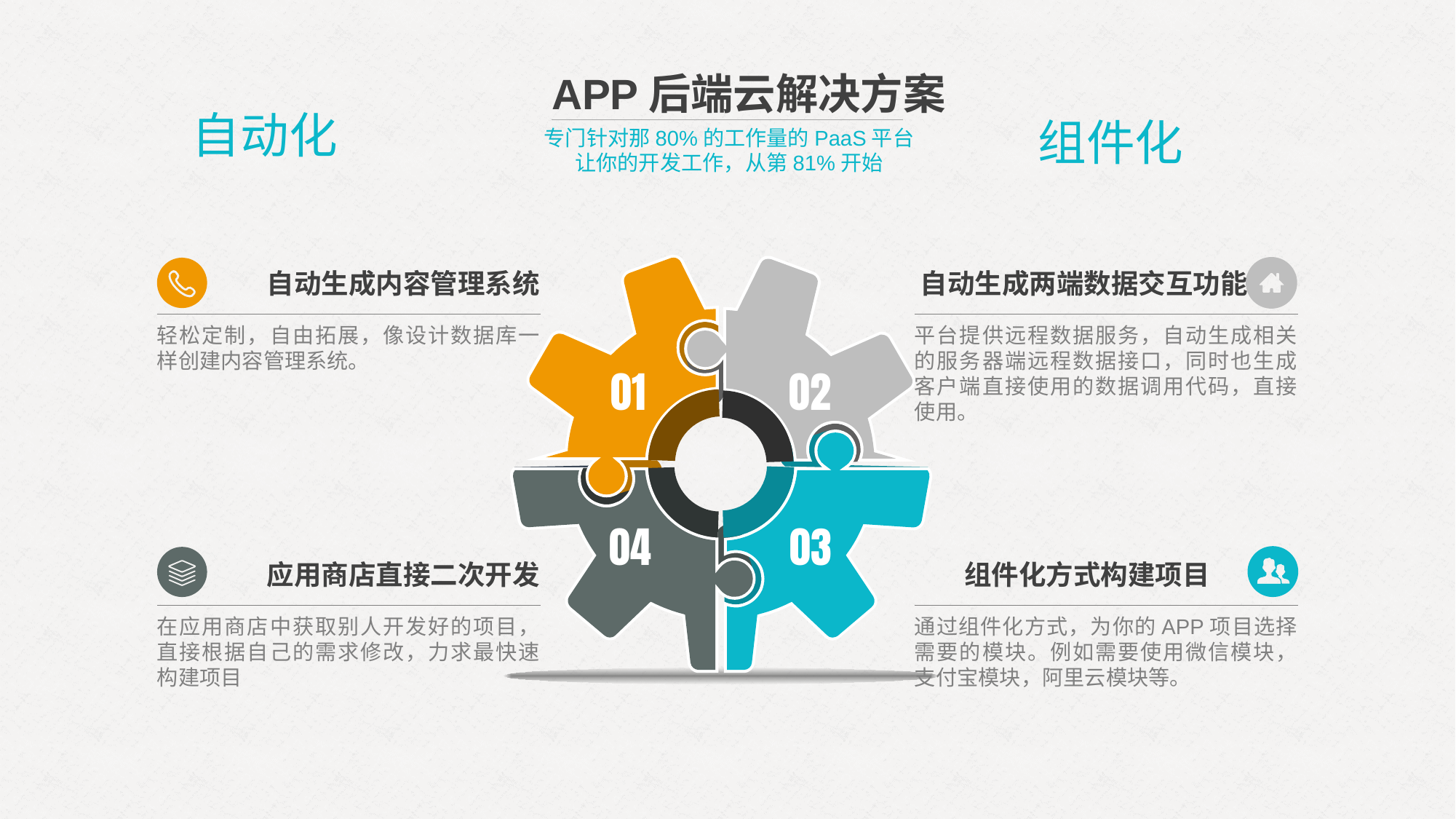

APP后端云解决方案
自动化
组件化
专门针对那80%的工作量的PaaS平台
让你的开发工作，从第81%开始

01
02
04
03

自动生成内容管理系统
自动生成两端数据交互功能
轻松定制，自由拓展，像设计数据库一样创建内容管理系统。
平台提供远程数据服务，自动生成相关的服务器端远程数据接口，同时也生成客户端直接使用的数据调用代码，直接使用。

应用商店直接二次开发
组件化方式构建项目
在应用商店中获取别人开发好的项目，直接根据自己的需求修改，力求最快速构建项目
通过组件化方式，为你的APP项目选择需要的模块。例如需要使用微信模块，支付宝模块，阿里云模块等。